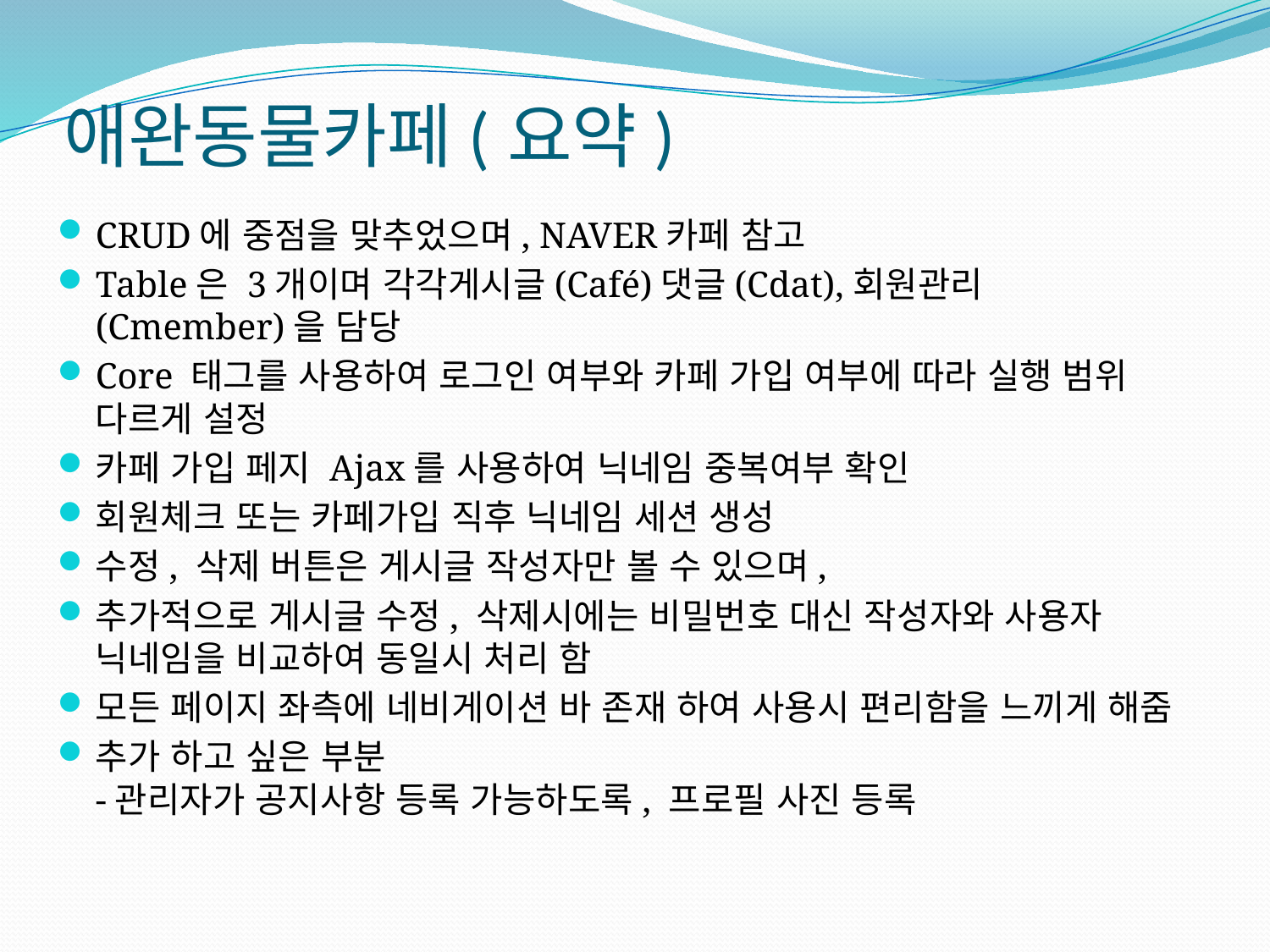

# 애완동물카페(요약)
CRUD에 중점을 맞추었으며, NAVER카페 참고
Table은 3개이며 각각게시글(Café)댓글(Cdat),회원관리(Cmember)을 담당
Core 태그를 사용하여 로그인 여부와 카페 가입 여부에 따라 실행 범위 다르게 설정
카페 가입 페지 Ajax를 사용하여 닉네임 중복여부 확인
회원체크 또는 카페가입 직후 닉네임 세션 생성
수정, 삭제 버튼은 게시글 작성자만 볼 수 있으며,
추가적으로 게시글 수정, 삭제시에는 비밀번호 대신 작성자와 사용자 닉네임을 비교하여 동일시 처리 함
모든 페이지 좌측에 네비게이션 바 존재 하여 사용시 편리함을 느끼게 해줌
추가 하고 싶은 부분
-관리자가 공지사항 등록 가능하도록, 프로필 사진 등록